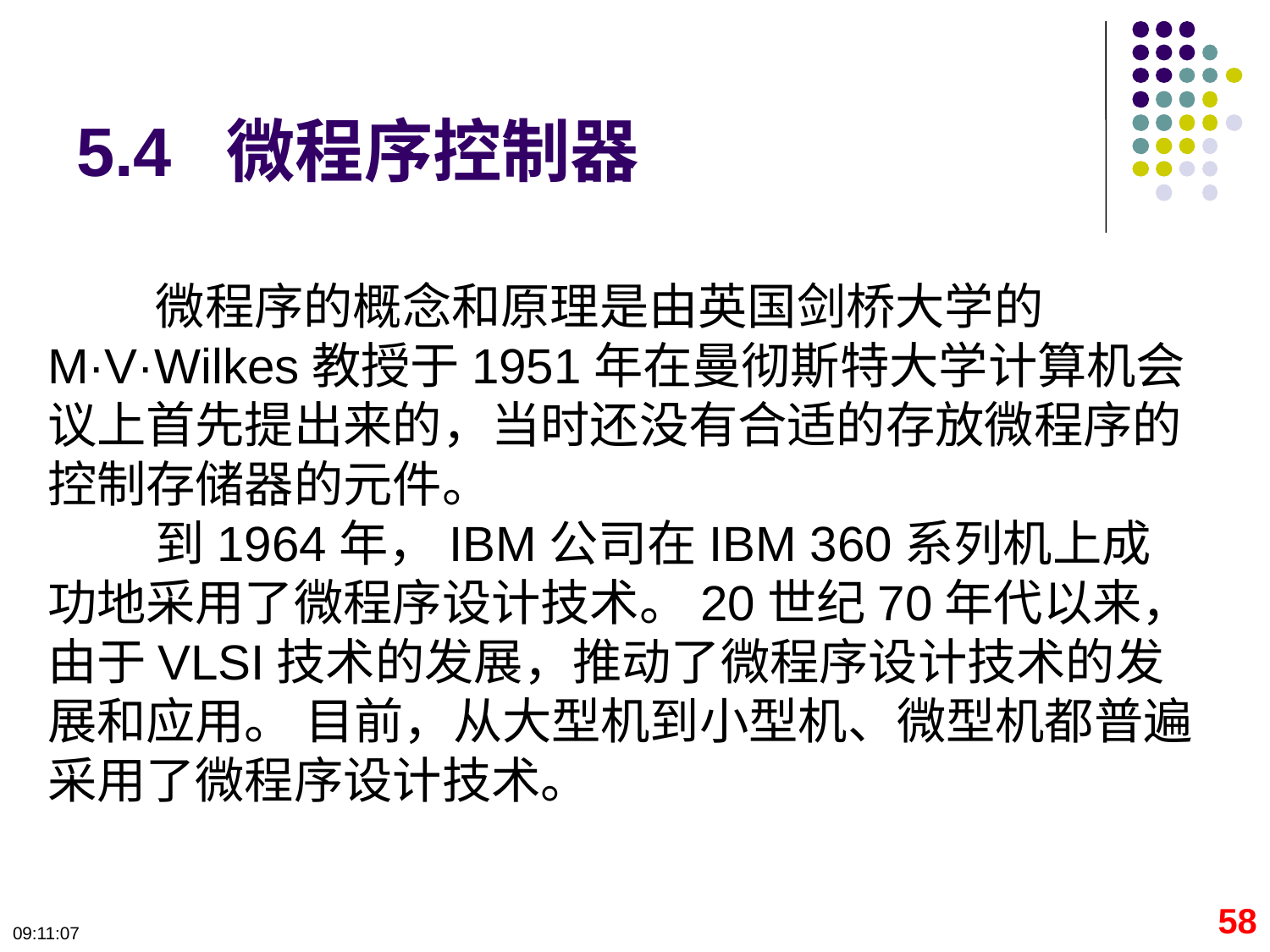

5.4  微程序控制器
   微程序的概念和原理是由英国剑桥大学的M·V·Wilkes教授于1951年在曼彻斯特大学计算机会议上首先提出来的，当时还没有合适的存放微程序的控制存储器的元件。
   到1964年，IBM公司在IBM 360系列机上成功地采用了微程序设计技术。20世纪70年代以来，由于VLSI技术的发展，推动了微程序设计技术的发展和应用。 目前，从大型机到小型机、微型机都普遍采用了微程序设计技术。
58
09:11:07